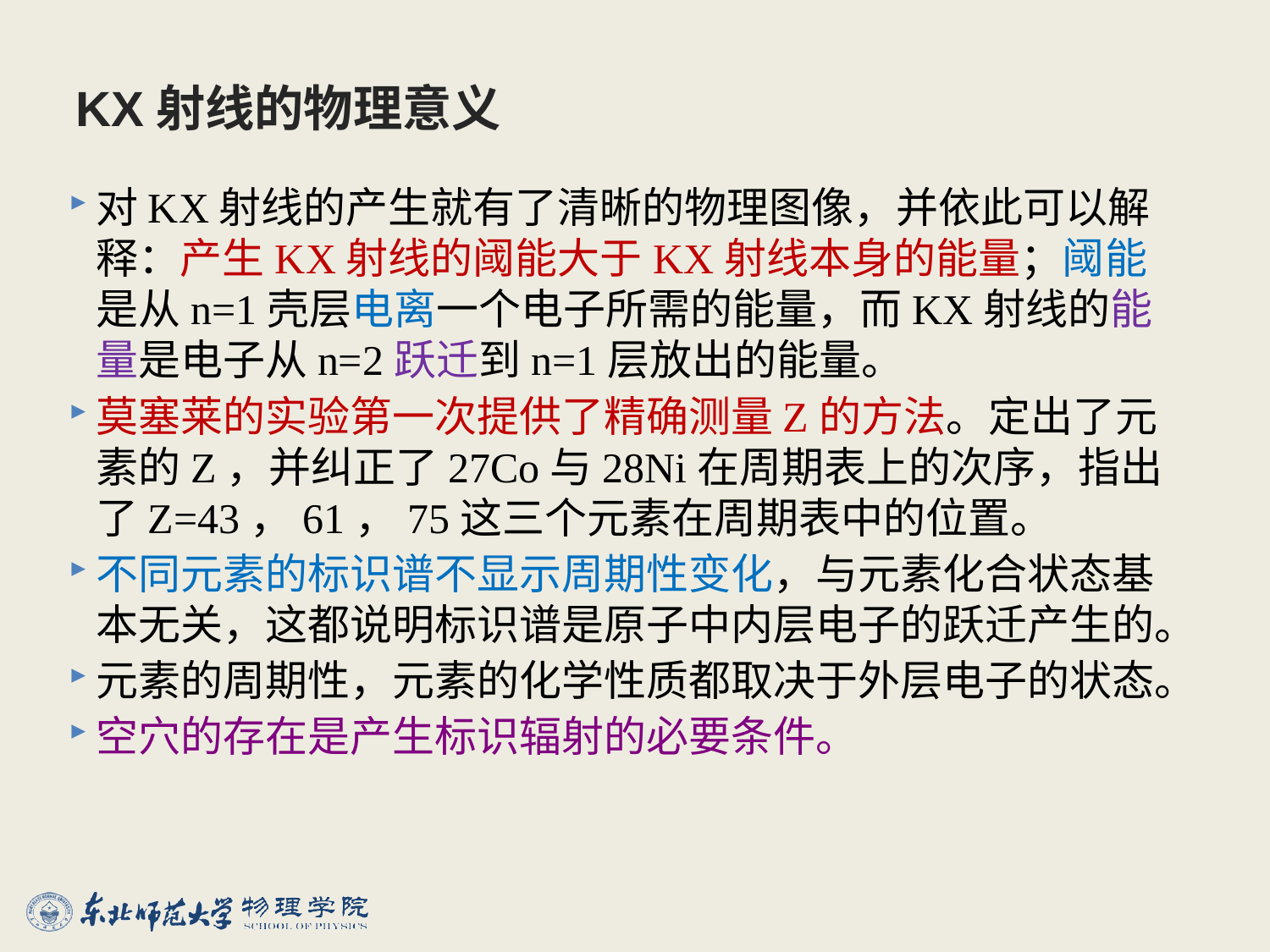

# KX射线的物理意义
对KX射线的产生就有了清晰的物理图像，并依此可以解释：产生KX射线的阈能大于KX射线本身的能量；阈能是从n=1壳层电离一个电子所需的能量，而KX射线的能量是电子从n=2跃迁到n=1层放出的能量。
莫塞莱的实验第一次提供了精确测量Z的方法。定出了元素的Z，并纠正了27Co与28Ni在周期表上的次序，指出了Z=43，61，75这三个元素在周期表中的位置。
不同元素的标识谱不显示周期性变化，与元素化合状态基本无关，这都说明标识谱是原子中内层电子的跃迁产生的。
元素的周期性，元素的化学性质都取决于外层电子的状态。
空穴的存在是产生标识辐射的必要条件。